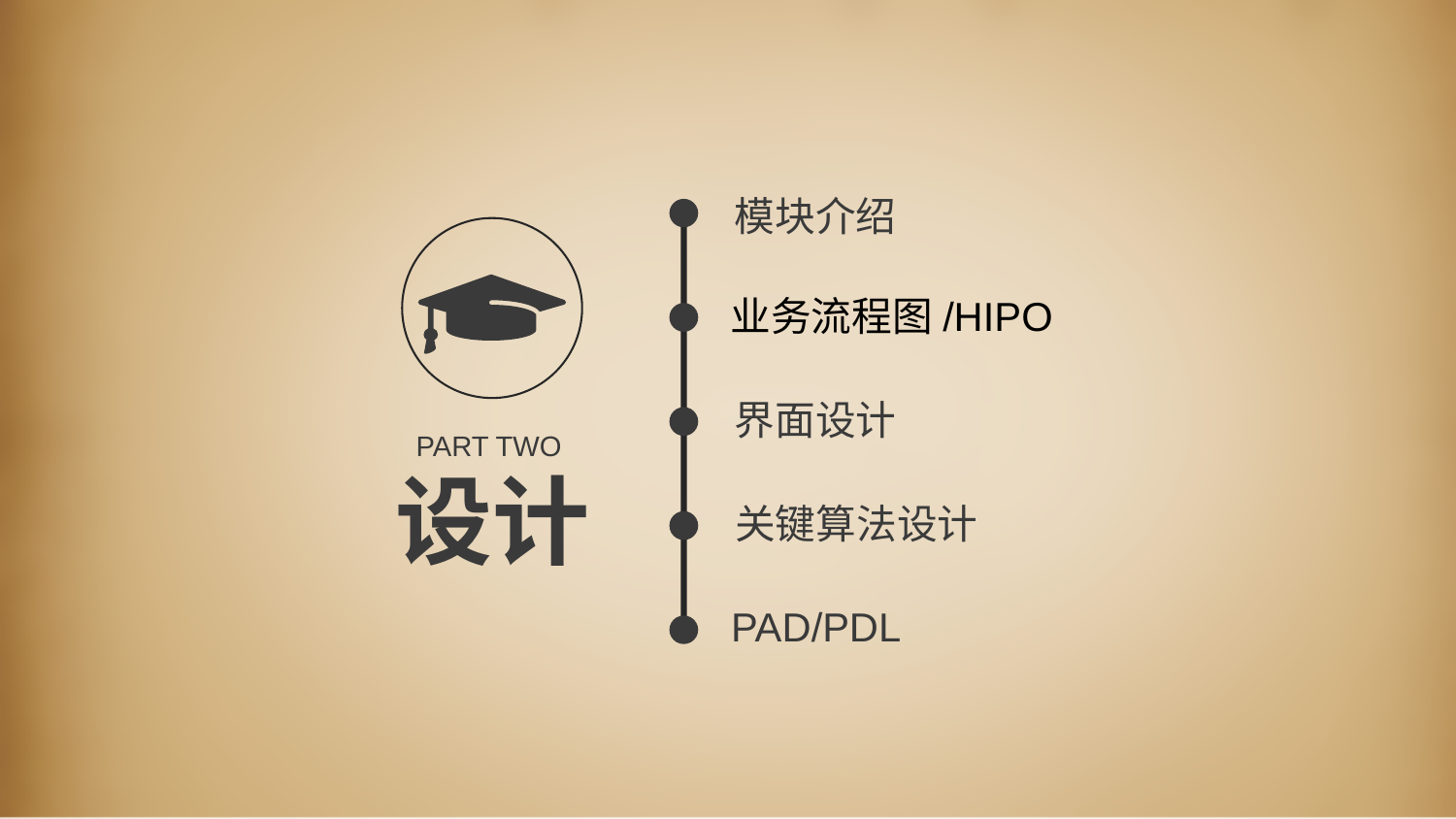

模块介绍

业务流程图/HIPO
界面设计
PART TWO
设计
关键算法设计
PAD/PDL